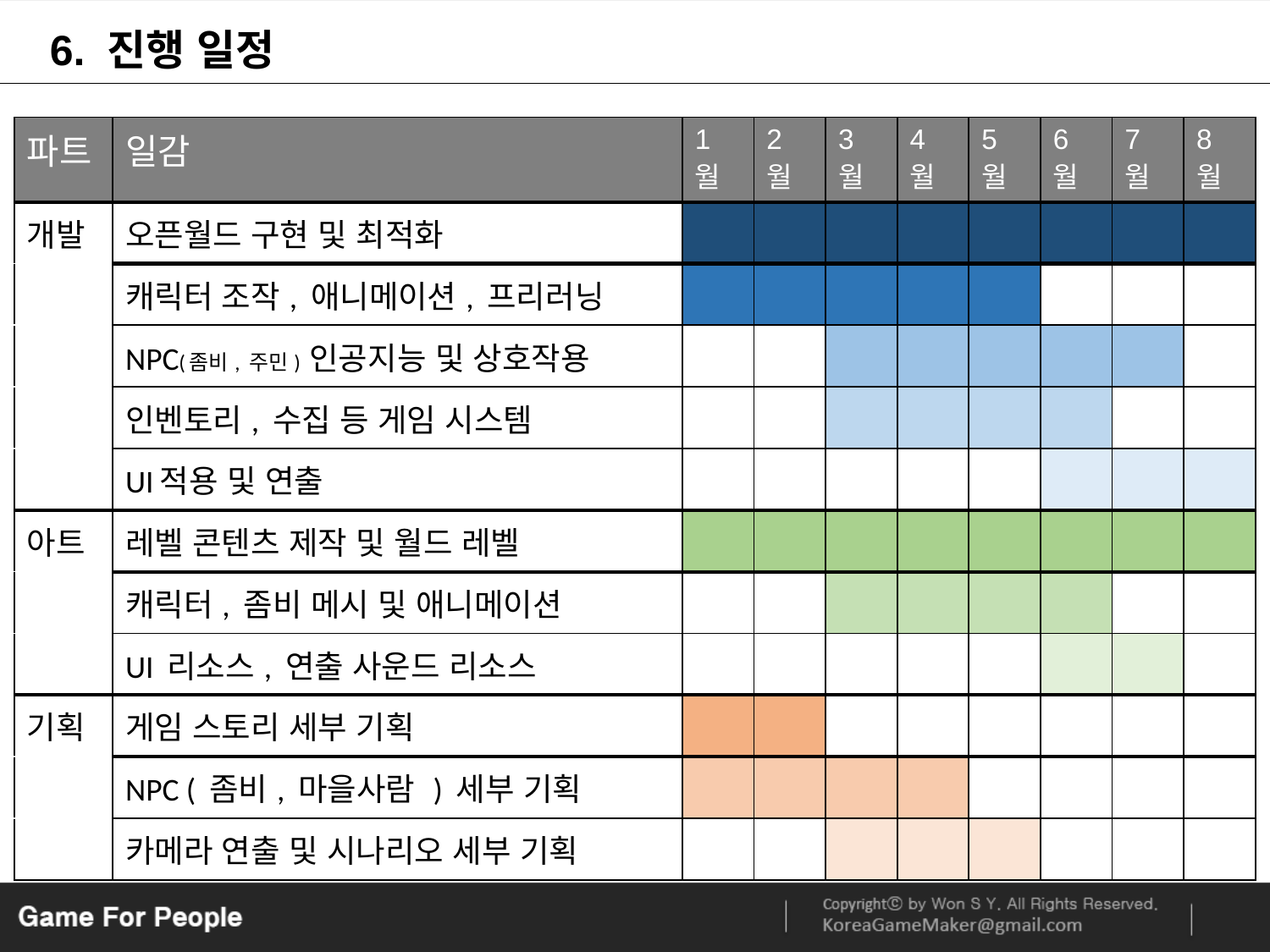

6. 진행 일정
| 파트 | 일감 | 1월 | 2월 | 3월 | 4월 | 5월 | 6월 | 7월 | 8월 |
| --- | --- | --- | --- | --- | --- | --- | --- | --- | --- |
| 개발 | 오픈월드 구현 및 최적화 |  |  |  |  |  |  |  |  |
|  | 캐릭터 조작, 애니메이션, 프리러닝 |  |  |  |  |  |  |  |  |
|  | NPC(좀비, 주민) 인공지능 및 상호작용 |  |  |  |  |  |  |  |  |
|  | 인벤토리, 수집 등 게임 시스템 |  |  |  |  |  |  |  |  |
|  | UI적용 및 연출 |  |  |  |  |  |  |  |  |
| 아트 | 레벨 콘텐츠 제작 및 월드 레벨 |  |  |  |  |  |  |  |  |
|  | 캐릭터, 좀비 메시 및 애니메이션 |  |  |  |  |  |  |  |  |
|  | UI 리소스, 연출 사운드 리소스 |  |  |  |  |  |  |  |  |
| 기획 | 게임 스토리 세부 기획 |  |  |  |  |  |  |  |  |
|  | NPC ( 좀비, 마을사람 ) 세부 기획 |  |  |  |  |  |  |  |  |
|  | 카메라 연출 및 시나리오 세부 기획 |  |  |  |  |  |  |  |  |